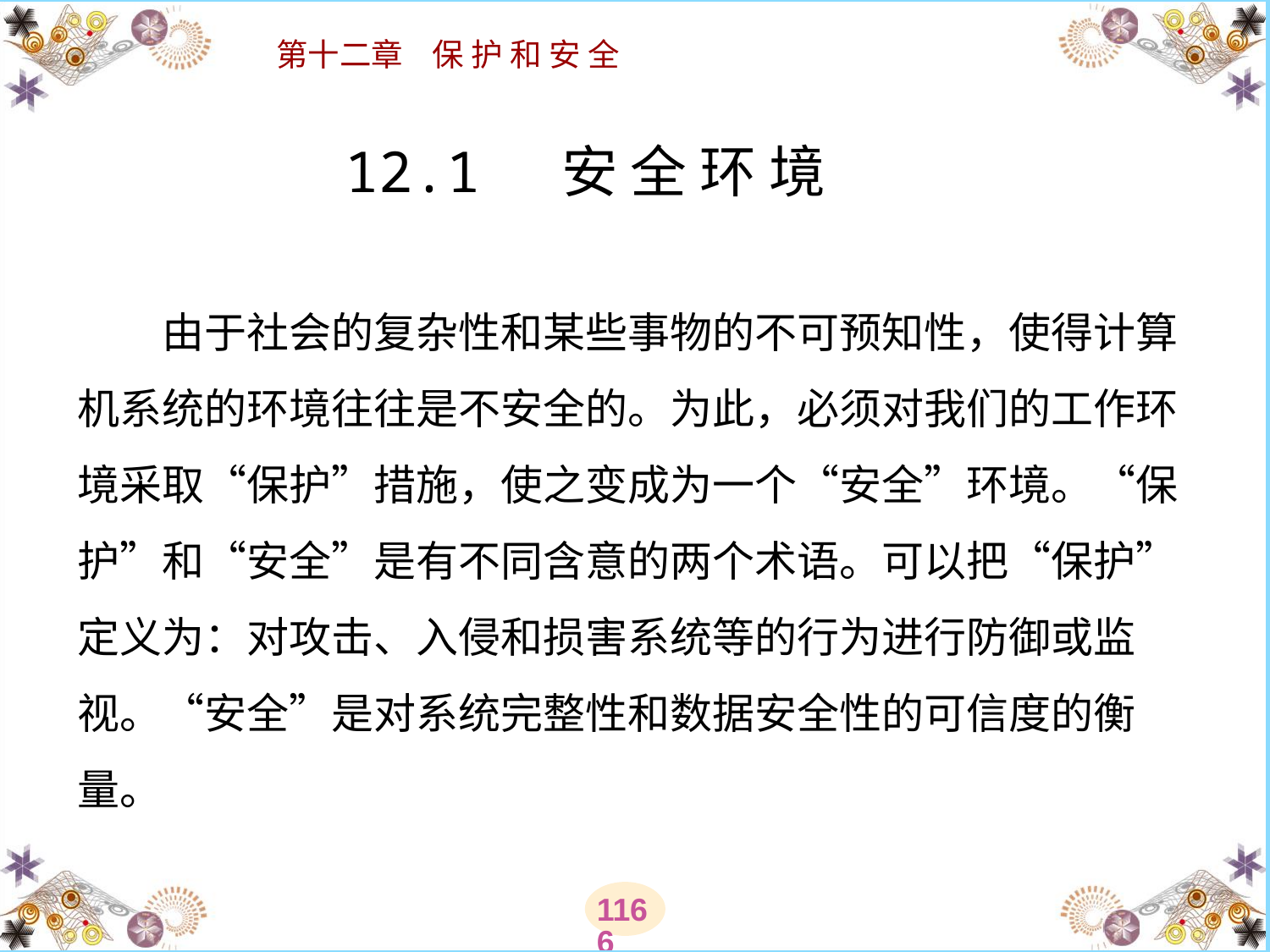

# 12.1  安 全 环 境 　　由于社会的复杂性和某些事物的不可预知性，使得计算机系统的环境往往是不安全的。为此，必须对我们的工作环境采取“保护”措施，使之变成为一个“安全”环境。“保护”和“安全”是有不同含意的两个术语。可以把“保护”定义为：对攻击、入侵和损害系统等的行为进行防御或监视。“安全”是对系统完整性和数据安全性的可信度的衡量。